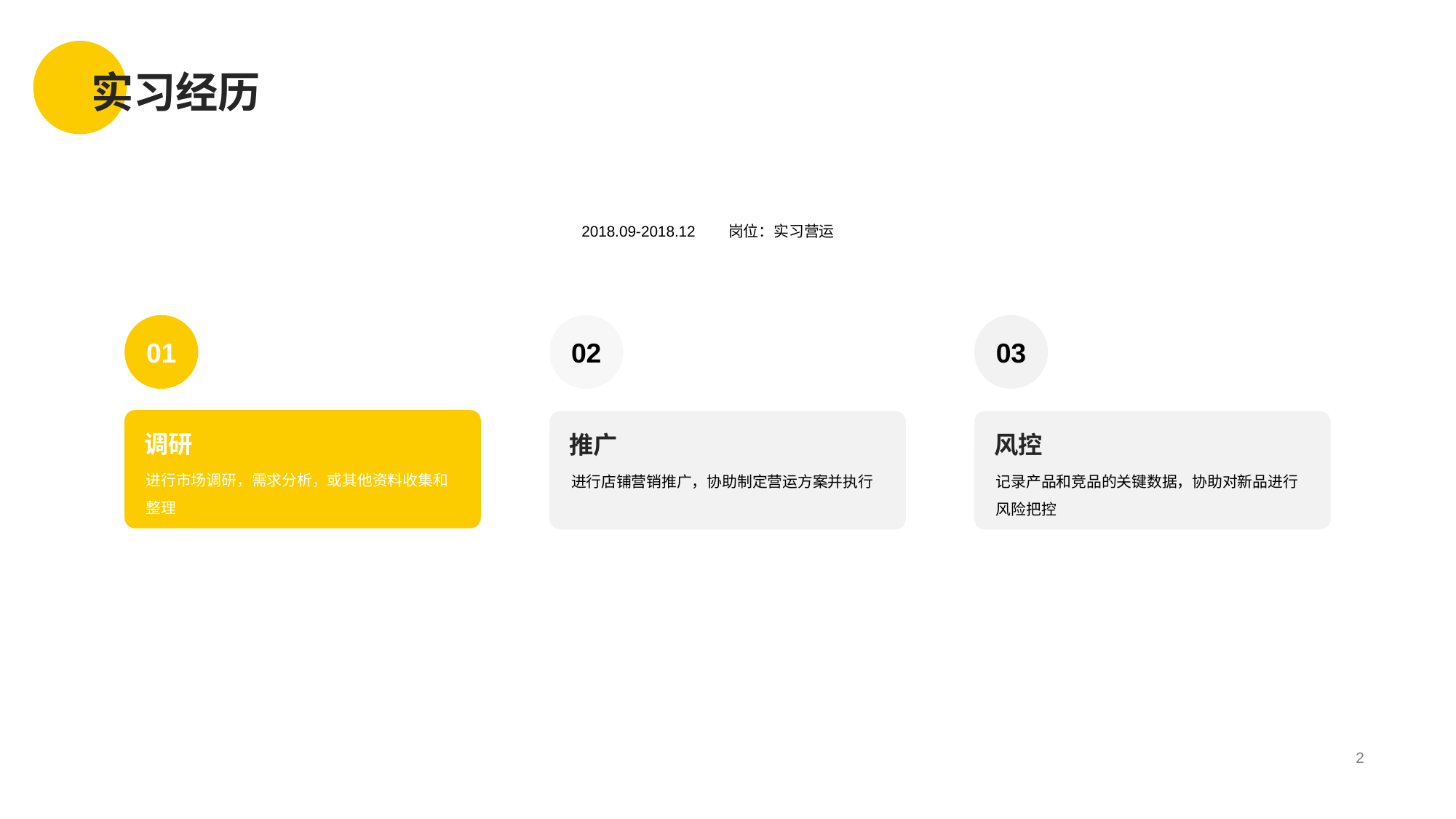

# 实习经历
XXX跨境电商服务公司
2018.09-2018.12       岗位：实习营运
01
02
03

调研
推广
风控
进行市场调研，需求分析，或其他资料收集和整理
进行店铺营销推广，协助制定营运方案并执行
记录产品和竞品的关键数据，协助对新品进行风险把控
2